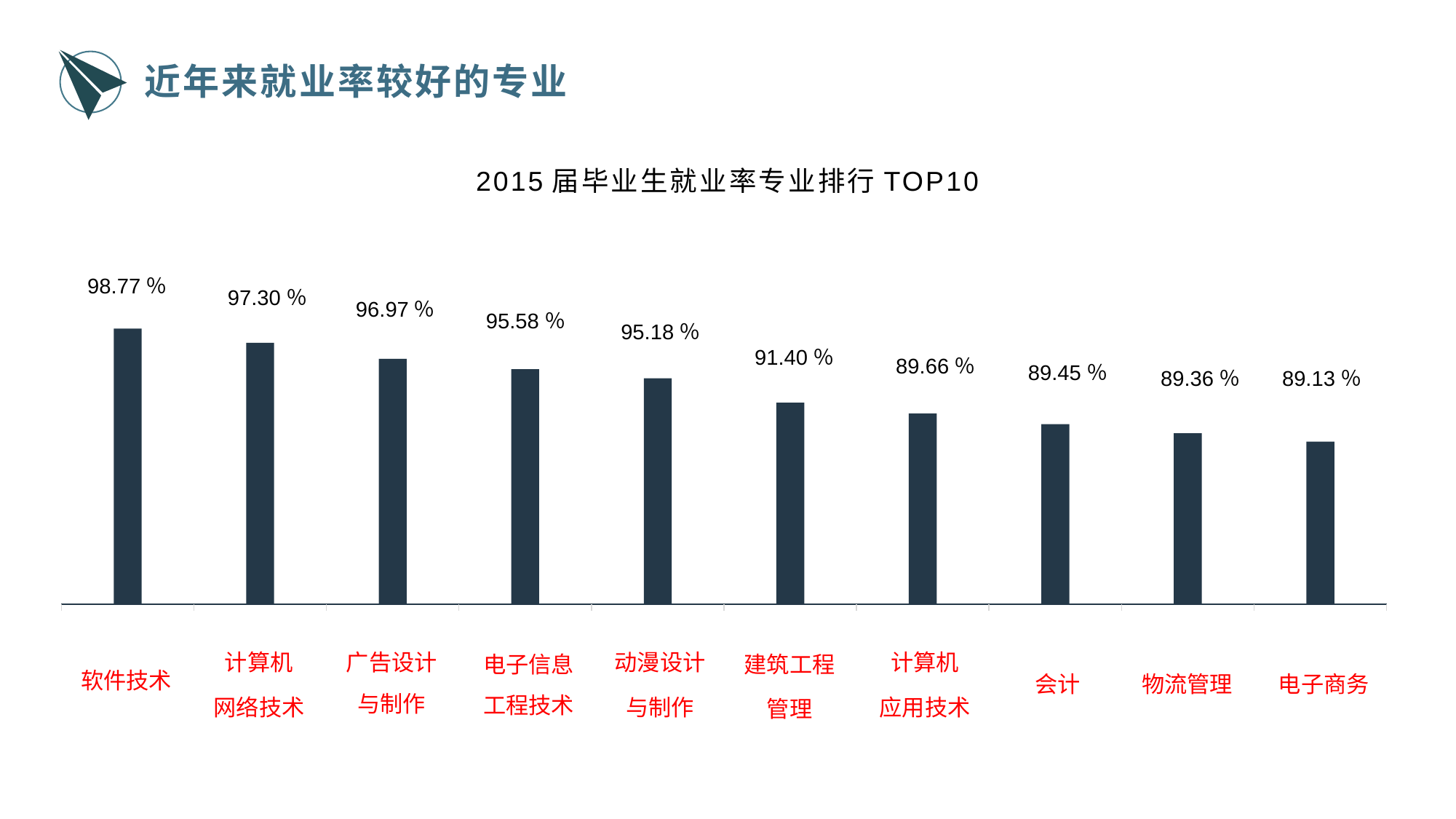

近年来就业率较好的专业
2015届毕业生就业率专业排行TOP10
98.77％
97.30％
96.97％
95.58％
95.18％

91.40％
89.66％
89.45％

89.36％

89.13％

计算机
网络技术
广告设计
与制作
动漫设计
与制作
计算机
应用技术
电子信息
工程技术
建筑工程
管理
会计
物流管理
电子商务
软件技术